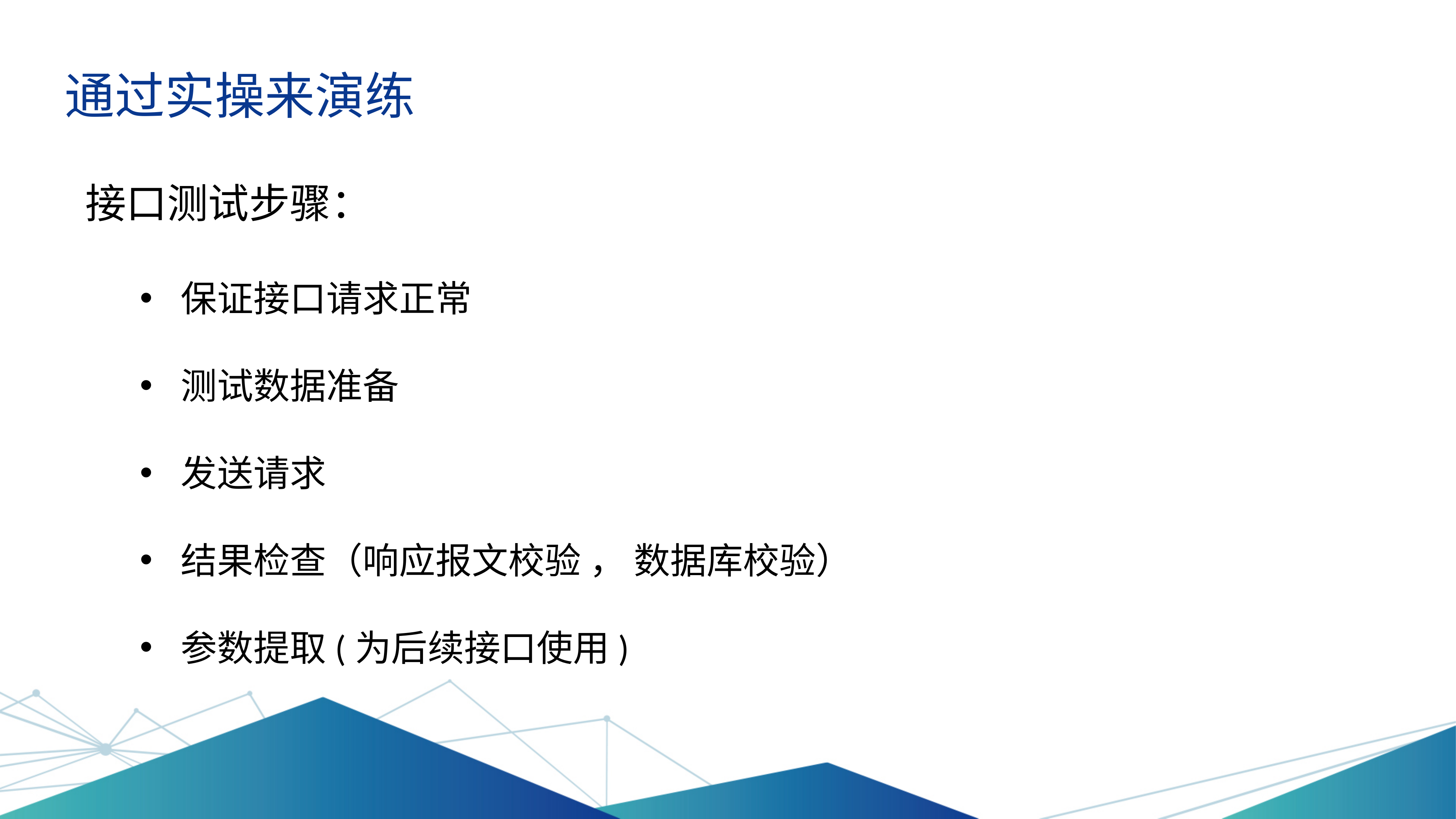

通过实操来演练
接口测试步骤：

保证接口请求正常

测试数据准备

发送请求

结果检查（响应报文校验 ， 数据库校验）

参数提取(为后续接口使用)